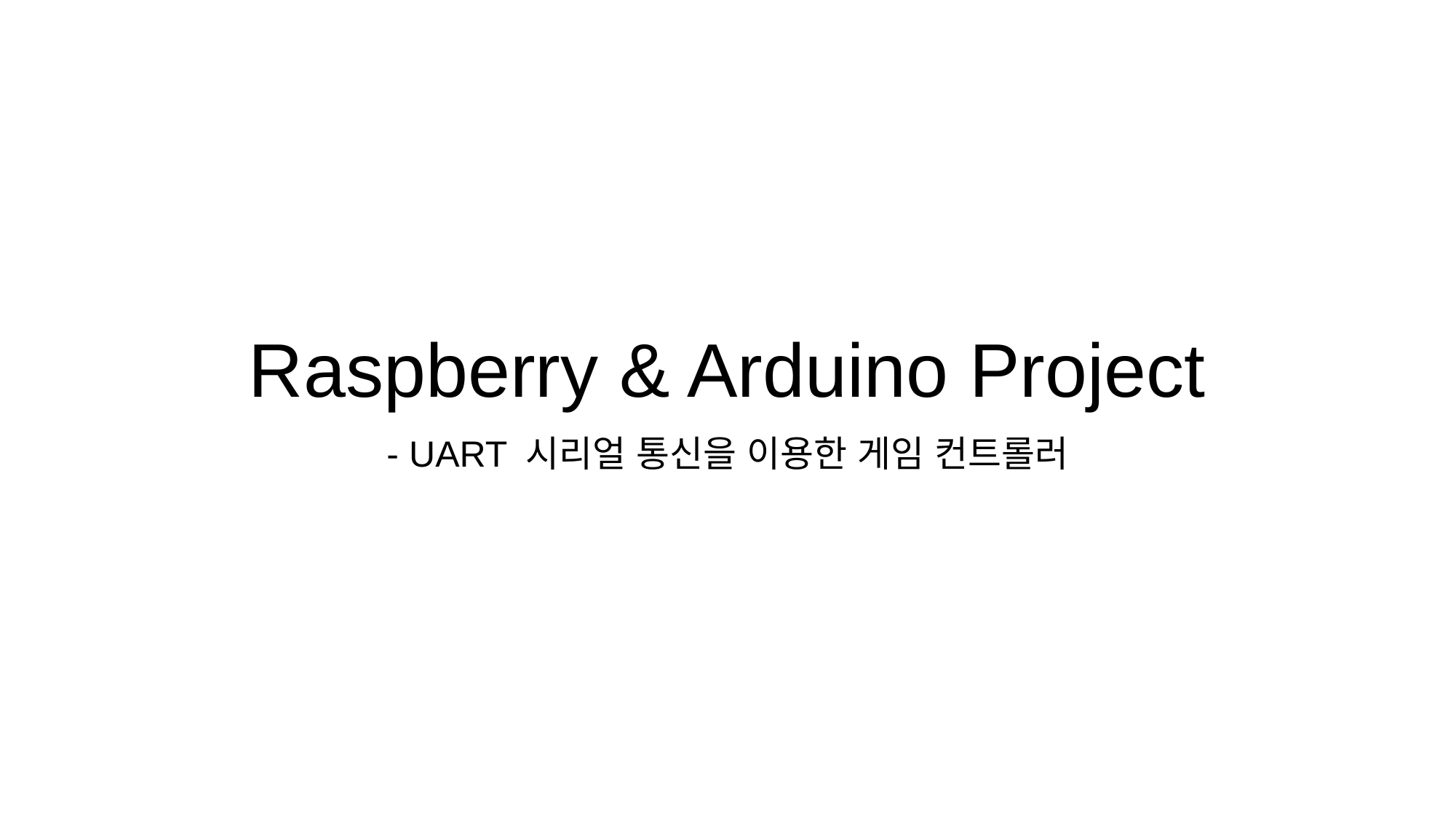

# Raspberry & Arduino Project
- UART 시리얼 통신을 이용한 게임 컨트롤러